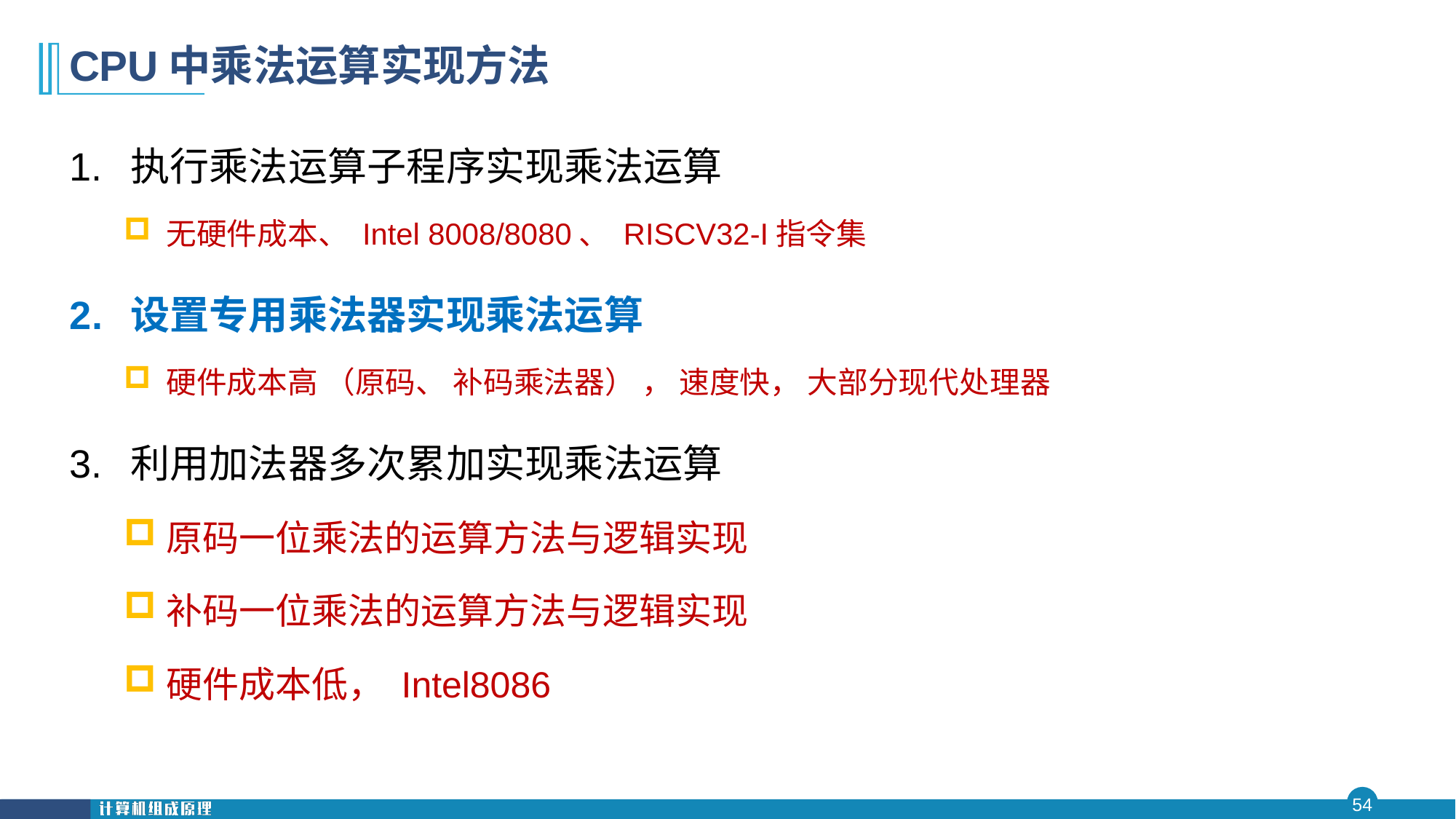

# CPU中乘法运算实现方法
执行乘法运算子程序实现乘法运算
无硬件成本、 Intel 8008/8080、 RISCV32-I指令集
设置专用乘法器实现乘法运算
硬件成本高 （原码、 补码乘法器） ， 速度快， 大部分现代处理器
利用加法器多次累加实现乘法运算
原码一位乘法的运算方法与逻辑实现
补码一位乘法的运算方法与逻辑实现
硬件成本低， Intel8086